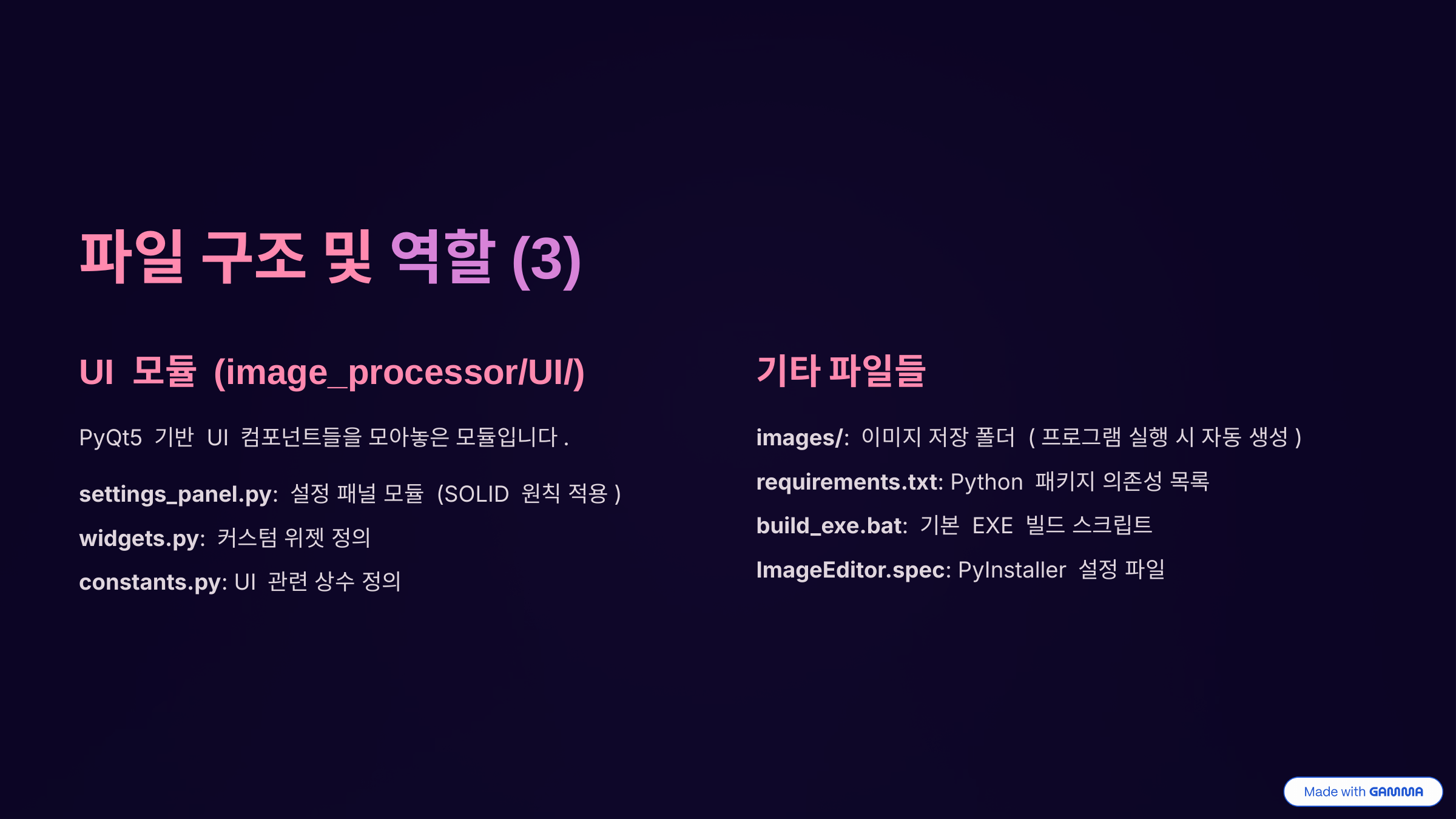

파일 구조 및 역할(3)
UI 모듈 (image_processor/UI/)
기타 파일들
PyQt5 기반 UI 컴포넌트들을 모아놓은 모듈입니다.
images/: 이미지 저장 폴더 (프로그램 실행 시 자동 생성)
requirements.txt: Python 패키지 의존성 목록
settings_panel.py: 설정 패널 모듈 (SOLID 원칙 적용)
build_exe.bat: 기본 EXE 빌드 스크립트
widgets.py: 커스텀 위젯 정의
ImageEditor.spec: PyInstaller 설정 파일
constants.py: UI 관련 상수 정의